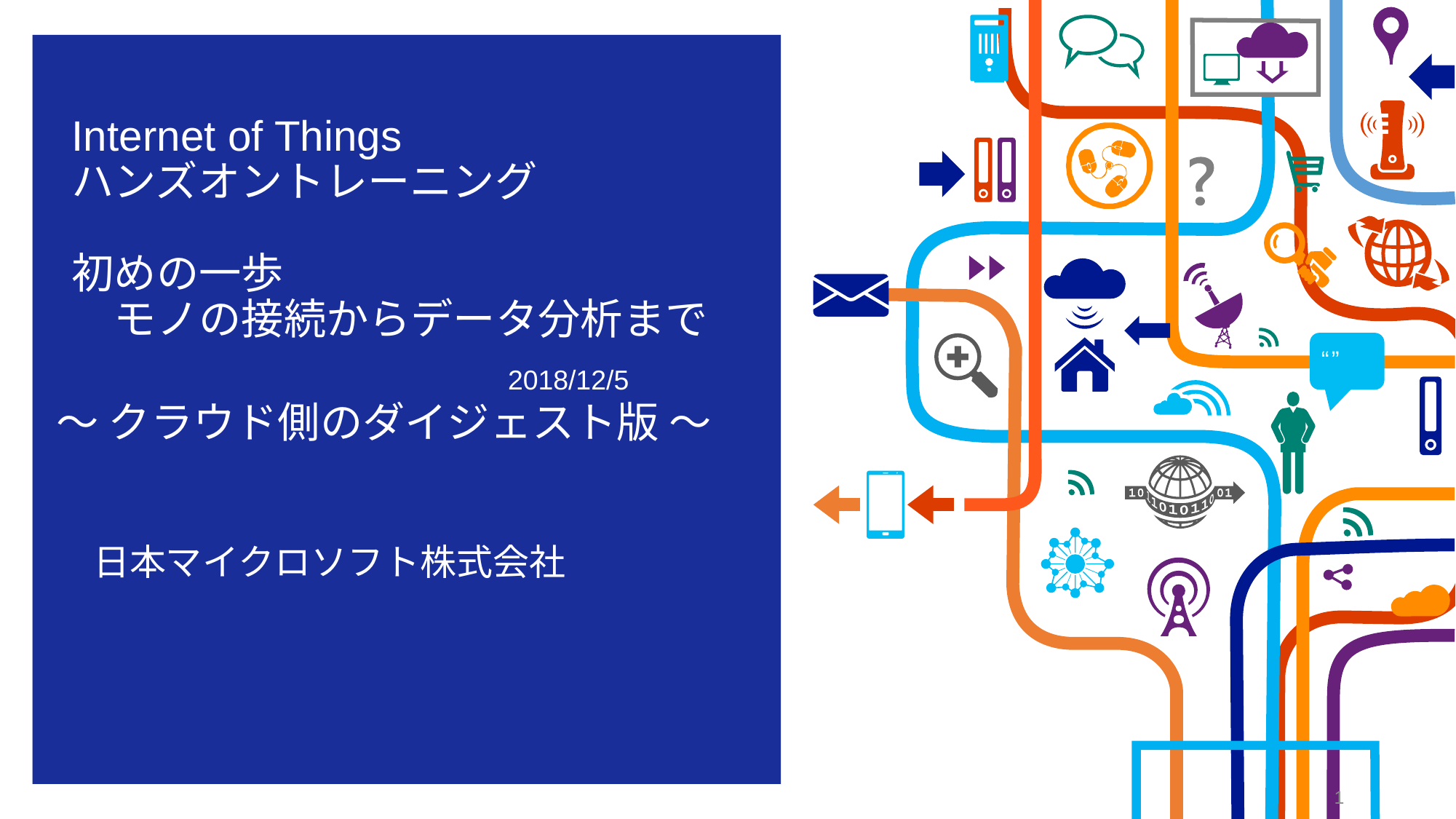

# Internet of Things ハンズオントレーニング 初めの一歩 　モノの接続からデータ分析まで
2018/12/5
～ クラウド側のダイジェスト版 ～
日本マイクロソフト株式会社
1